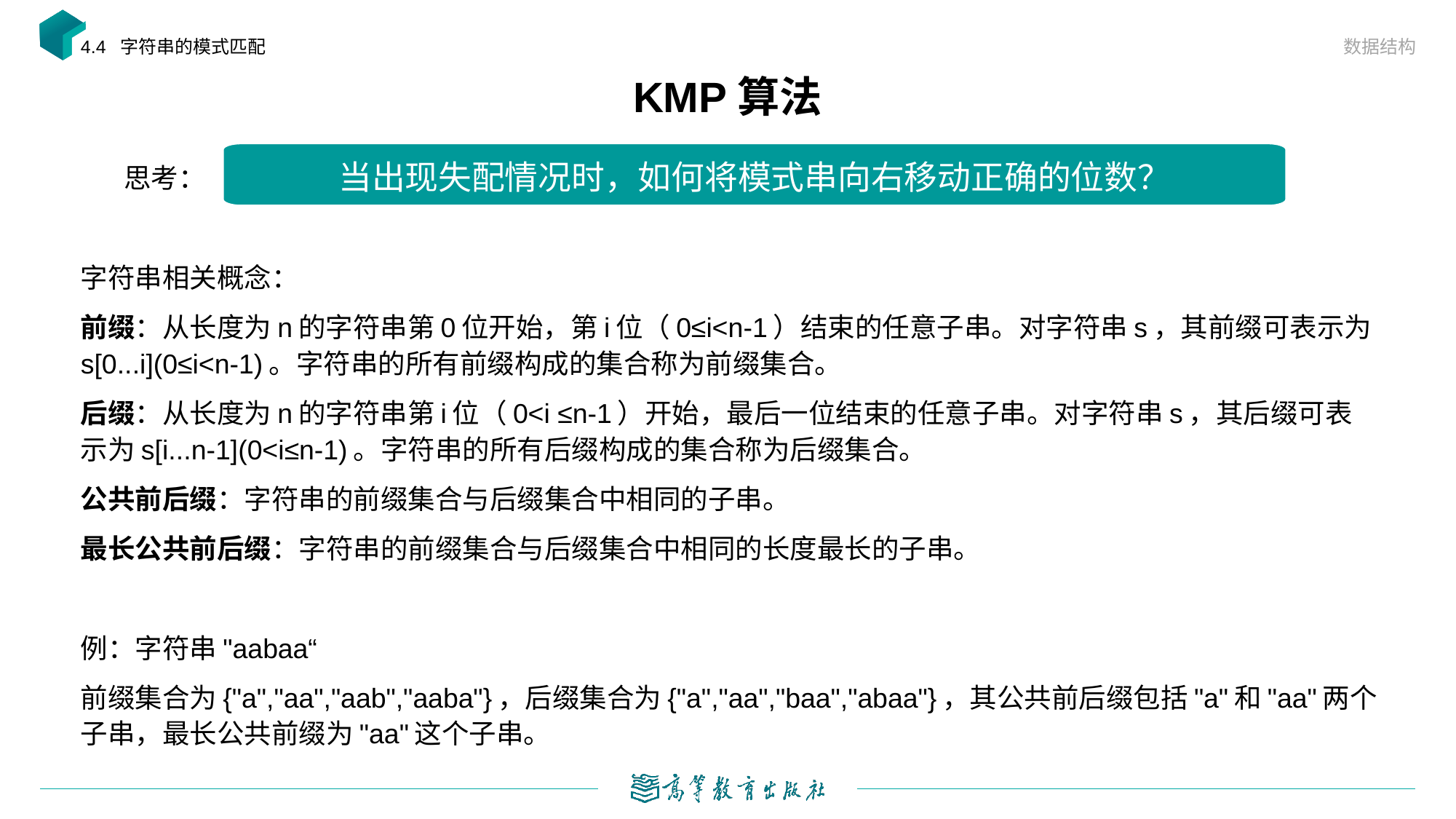

数据结构
4.4  字符串的模式匹配
# KMP算法
当出现失配情况时，如何将模式串向右移动正确的位数？
      思考：

字符串相关概念：
前缀：从长度为n的字符串第0位开始，第i位（0≤i<n-1）结束的任意子串。对字符串s，其前缀可表示为s[0...i](0≤i<n-1)。字符串的所有前缀构成的集合称为前缀集合。
后缀：从长度为n的字符串第i位（0<i ≤n-1）开始，最后一位结束的任意子串。对字符串s，其后缀可表示为s[i...n-1](0<i≤n-1)。字符串的所有后缀构成的集合称为后缀集合。
公共前后缀：字符串的前缀集合与后缀集合中相同的子串。
最长公共前后缀：字符串的前缀集合与后缀集合中相同的长度最长的子串。

例：字符串"aabaa“
前缀集合为{"a","aa","aab","aaba"}，后缀集合为{"a","aa","baa","abaa"}，其公共前后缀包括"a"和"aa"两个子串，最长公共前缀为"aa"这个子串。